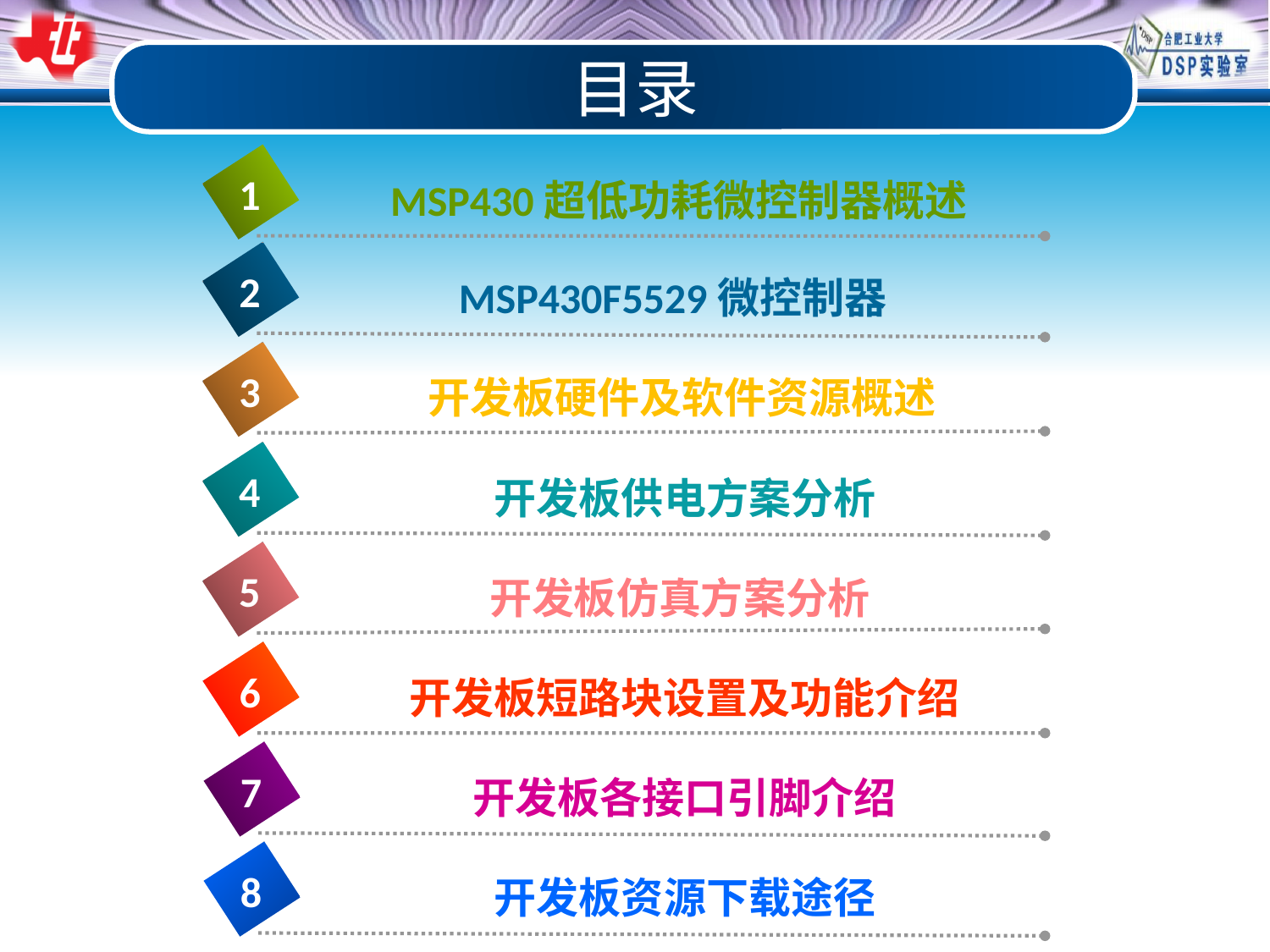

目录

1
MSP430超低功耗微控制器概述

2
MSP430F5529微控制器

3
开发板硬件及软件资源概述

4
开发板供电方案分析

5
开发板仿真方案分析

6
开发板短路块设置及功能介绍

7
开发板各接口引脚介绍

8
开发板资源下载途径